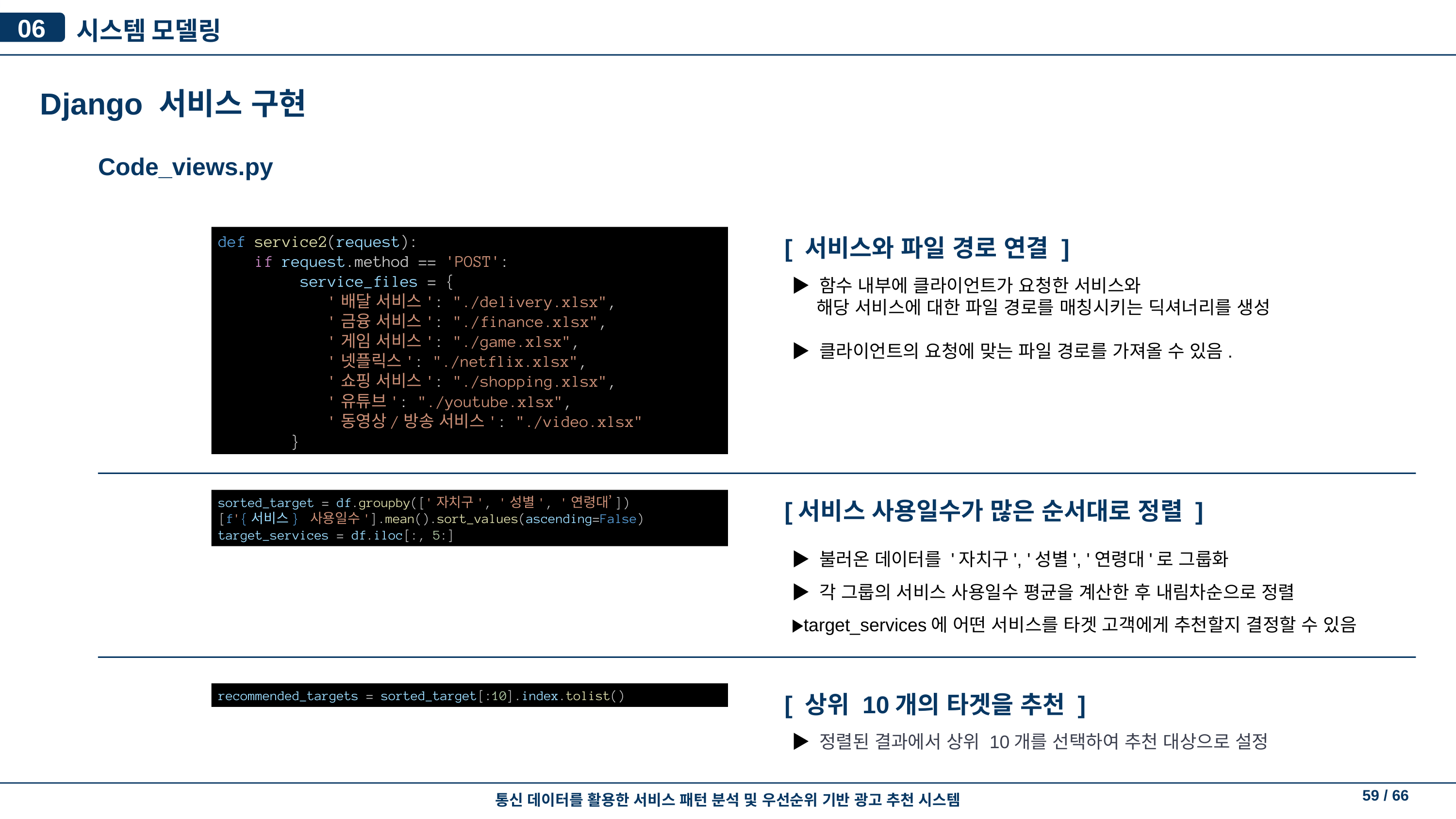

시스템 모델링
06

Django 서비스 구현

Code_views.py
def service2(request):
    if request.method == 'POST':
         service_files = {
            '배달 서비스': "./delivery.xlsx",
            '금융 서비스': "./finance.xlsx",
            '게임 서비스': "./game.xlsx",
            '넷플릭스': "./netflix.xlsx",
            '쇼핑 서비스': "./shopping.xlsx",
            '유튜브': "./youtube.xlsx",
            '동영상/방송 서비스': "./video.xlsx"
        }
[ 서비스와 파일 경로 연결 ]
▶ 함수 내부에 클라이언트가 요청한 서비스와
    해당 서비스에 대한 파일 경로를 매칭시키는 딕셔너리를 생성

▶ 클라이언트의 요청에 맞는 파일 경로를 가져올 수 있음.

sorted_target = df.groupby(['자치구', '성별', '연령대’])
[f'{서비스} 사용일수'].mean().sort_values(ascending=False)
target_services = df.iloc[:, 5:]
[서비스 사용일수가 많은 순서대로 정렬 ]
▶ 불러온 데이터를 '자치구', '성별', '연령대'로 그룹화
▶ 각 그룹의 서비스 사용일수 평균을 계산한 후 내림차순으로 정렬
▶target_services에 어떤 서비스를 타겟 고객에게 추천할지 결정할 수 있음

recommended_targets = sorted_target[:10].index.tolist()
[ 상위 10개의 타겟을 추천 ]
▶ 정렬된 결과에서 상위 10개를 선택하여 추천 대상으로 설정